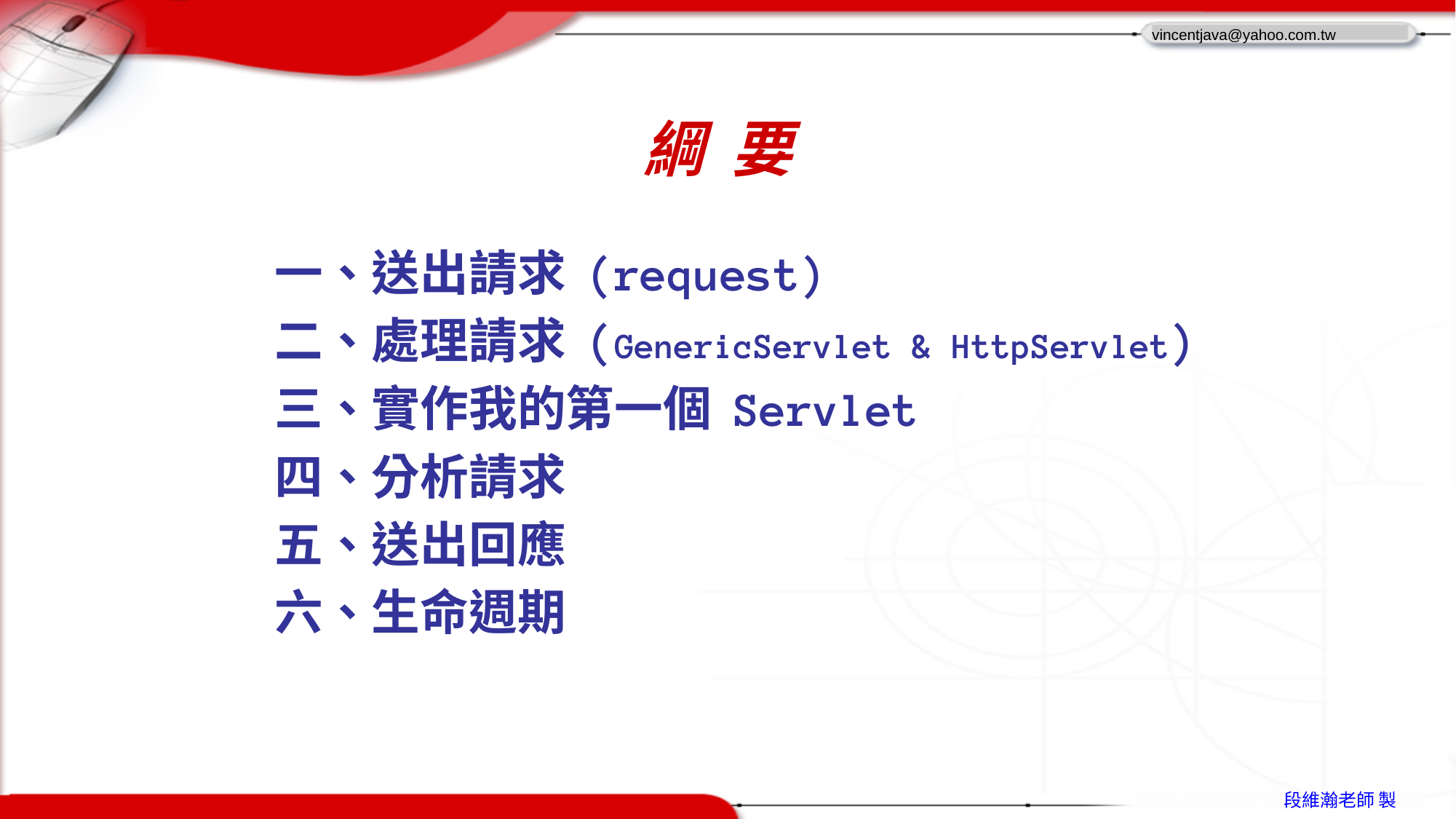

# 綱  要
一、送出請求 (request)
二、處理請求 (GenericServlet & HttpServlet)
三、實作我的第一個 Servlet
四、分析請求
五、送出回應
六、生命週期